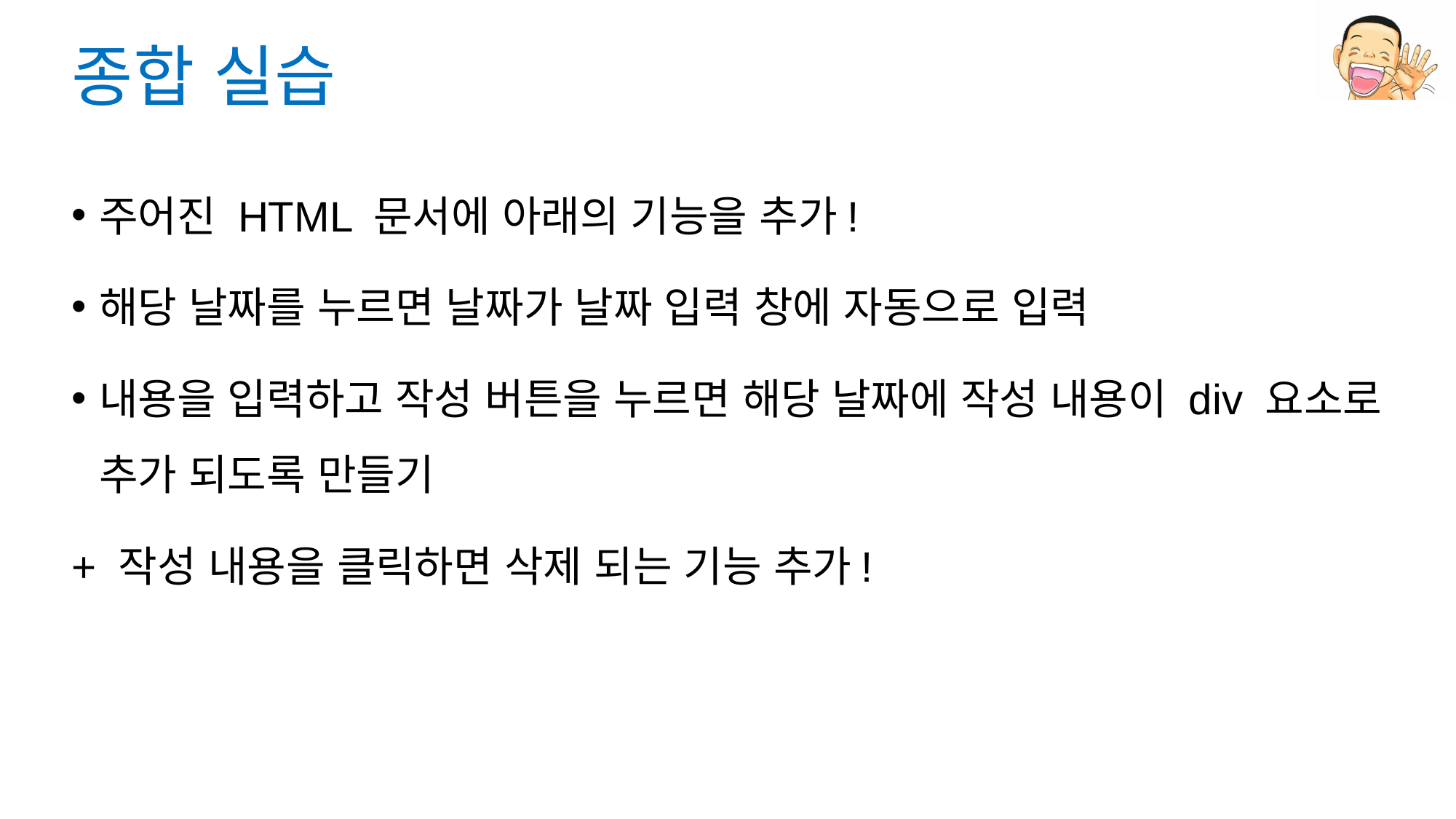

# 종합 실습
주어진 HTML 문서에 아래의 기능을 추가!
해당 날짜를 누르면 날짜가 날짜 입력 창에 자동으로 입력
내용을 입력하고 작성 버튼을 누르면 해당 날짜에 작성 내용이 div 요소로 추가 되도록 만들기
+ 작성 내용을 클릭하면 삭제 되는 기능 추가!